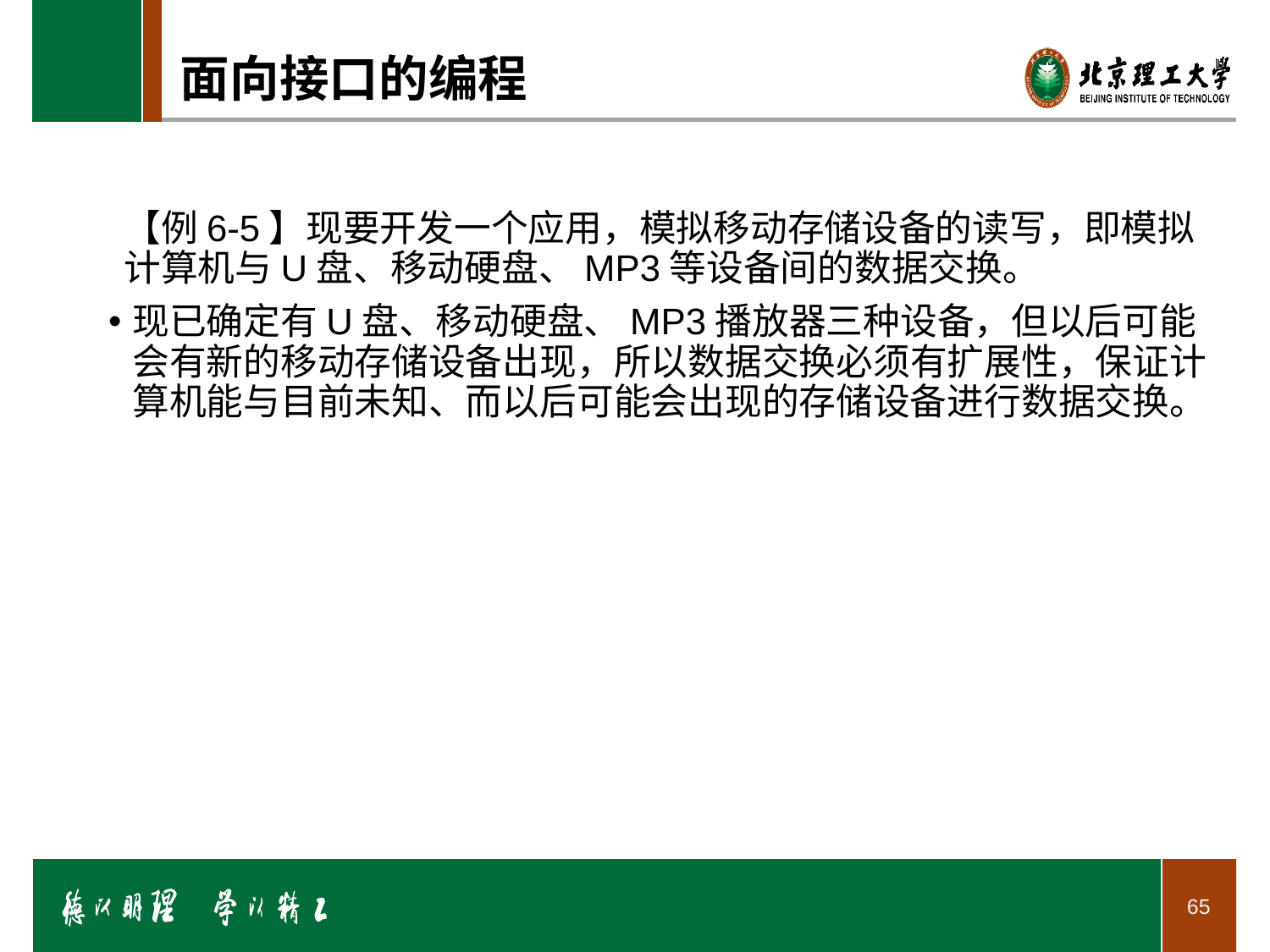

# 面向接口的编程
【例6-5】现要开发一个应用，模拟移动存储设备的读写，即模拟计算机与U盘、移动硬盘、MP3等设备间的数据交换。
现已确定有U盘、移动硬盘、MP3播放器三种设备，但以后可能会有新的移动存储设备出现，所以数据交换必须有扩展性，保证计算机能与目前未知、而以后可能会出现的存储设备进行数据交换。